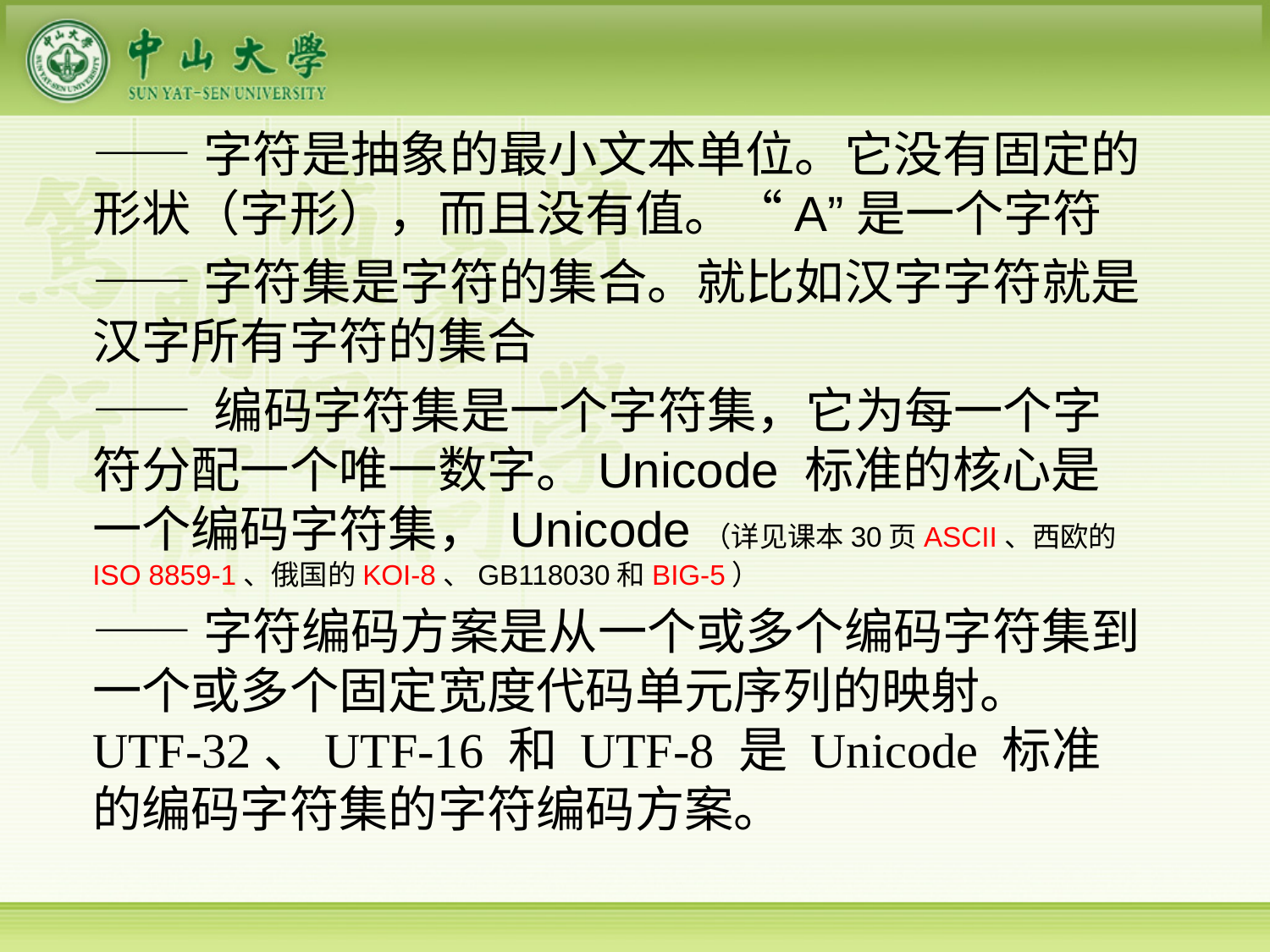

——字符是抽象的最小文本单位。它没有固定的形状（字形），而且没有值。“A”是一个字符
——字符集是字符的集合。就比如汉字字符就是汉字所有字符的集合
—— 编码字符集是一个字符集，它为每一个字符分配一个唯一数字。Unicode 标准的核心是一个编码字符集， Unicode（详见课本30页ASCII、西欧的ISO 8859-1、俄国的KOI-8、GB118030和BIG-5）
——字符编码方案是从一个或多个编码字符集到一个或多个固定宽度代码单元序列的映射。 UTF-32、UTF-16 和 UTF-8 是 Unicode 标准的编码字符集的字符编码方案。
67